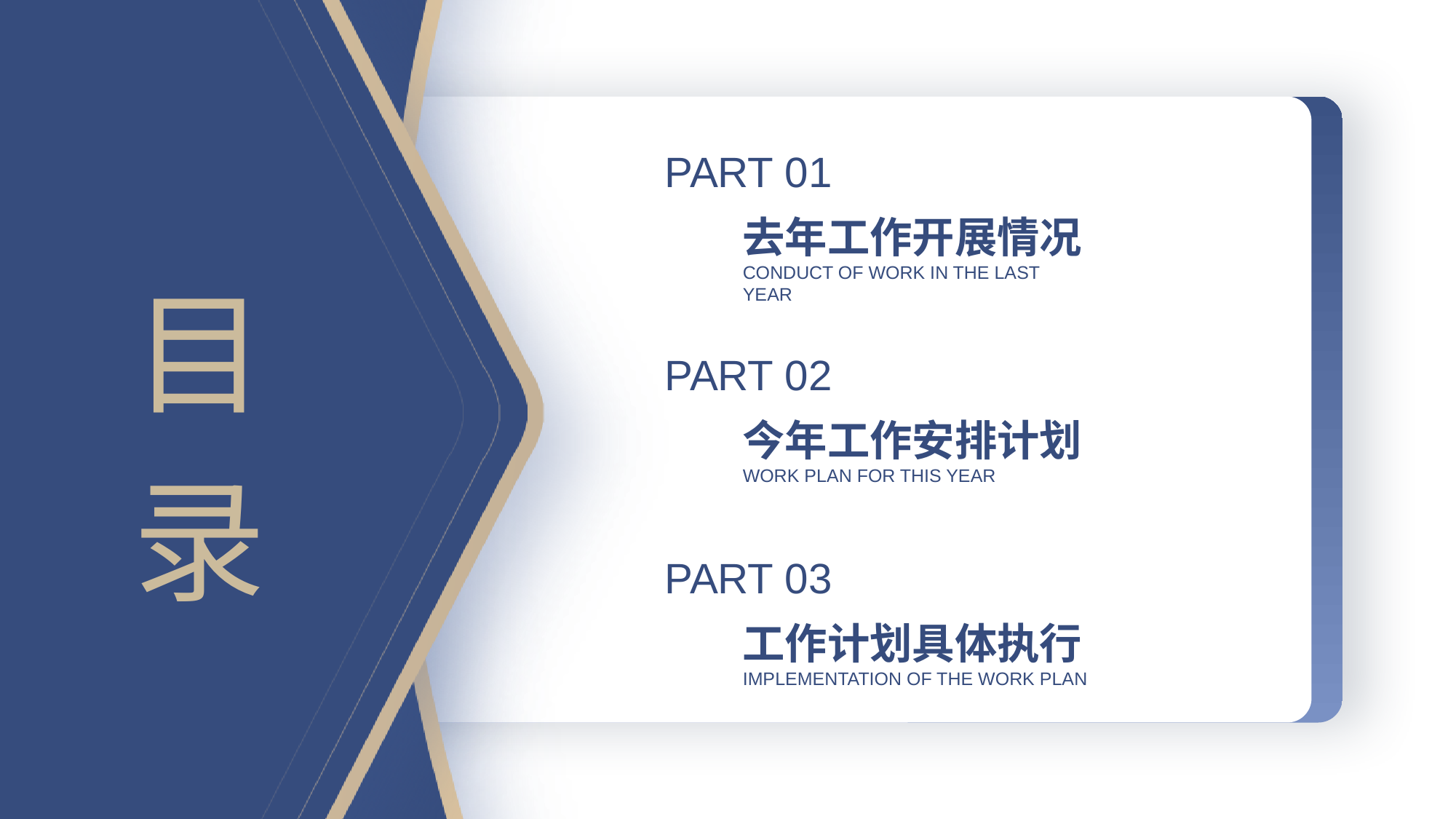

PART 01
去年工作开展情况
CONDUCT OF WORK IN THE LAST YEAR
PART 02
今年工作安排计划
WORK PLAN FOR THIS YEAR
PART 03
工作计划具体执行
IMPLEMENTATION OF THE WORK PLAN